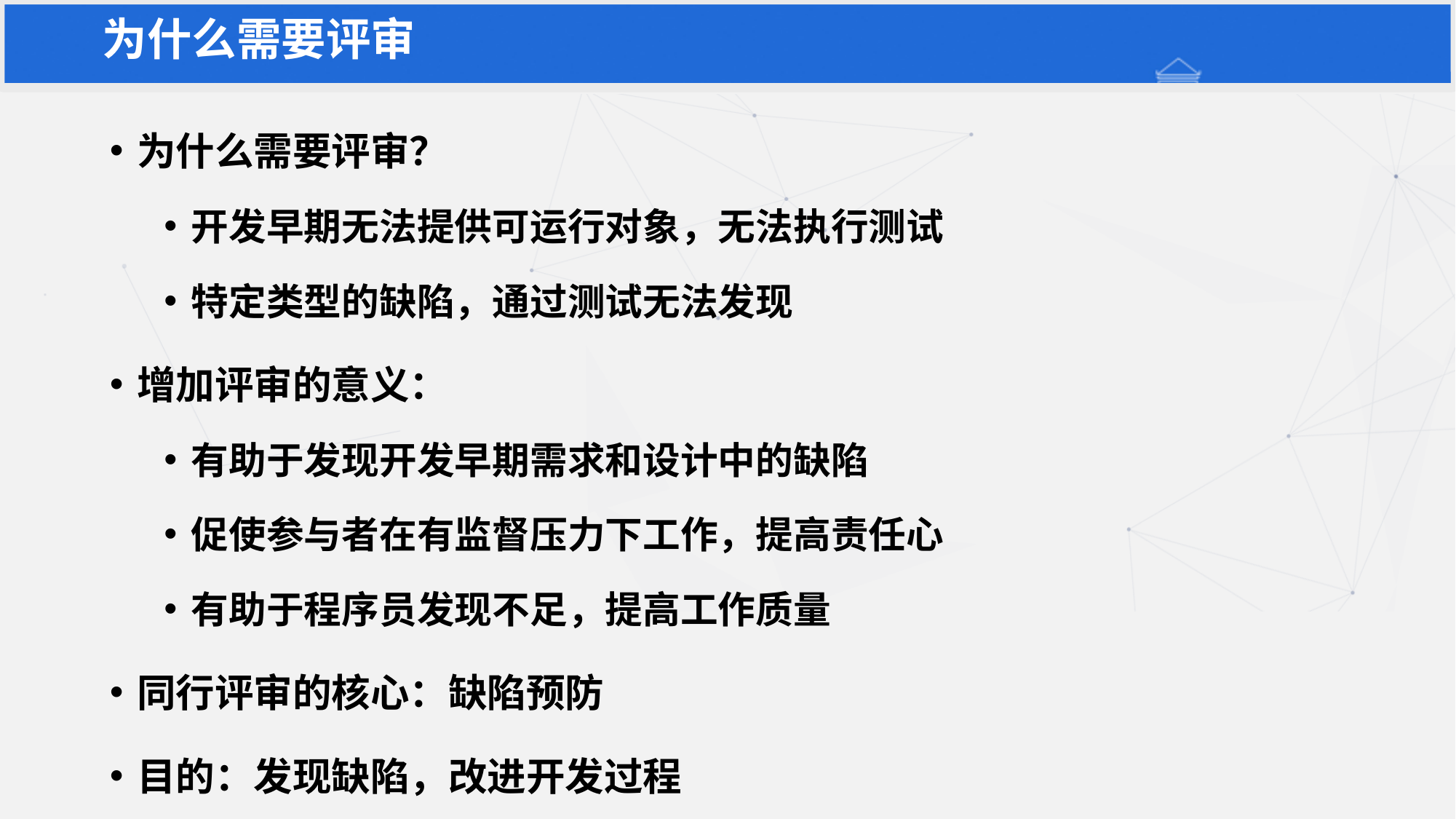

为什么需要评审
为什么需要评审？
开发早期无法提供可运行对象，无法执行测试
特定类型的缺陷，通过测试无法发现
增加评审的意义：
有助于发现开发早期需求和设计中的缺陷
促使参与者在有监督压力下工作，提高责任心
有助于程序员发现不足，提高工作质量
同行评审的核心：缺陷预防
目的：发现缺陷，改进开发过程